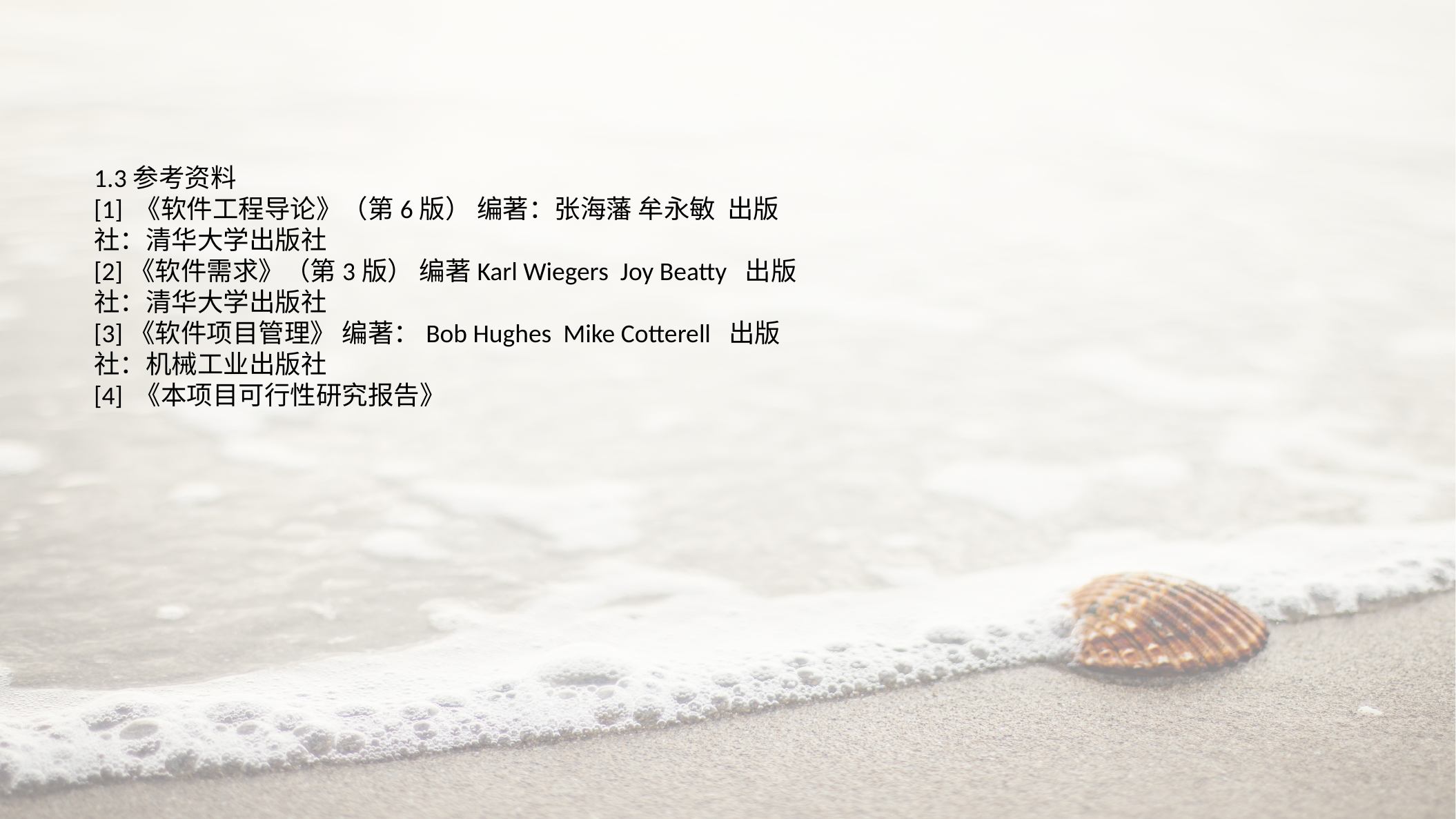

1.3参考资料
[1] 《软件工程导论》（第6版） 编著：张海藩 牟永敏  出版社：清华大学出版社
[2]《软件需求》（第3版） 编著Karl Wiegers  Joy Beatty  出版社：清华大学出版社
[3]《软件项目管理》 编著：Bob Hughes  Mike Cotterell  出版社：机械工业出版社
[4] 《本项目可行性研究报告》